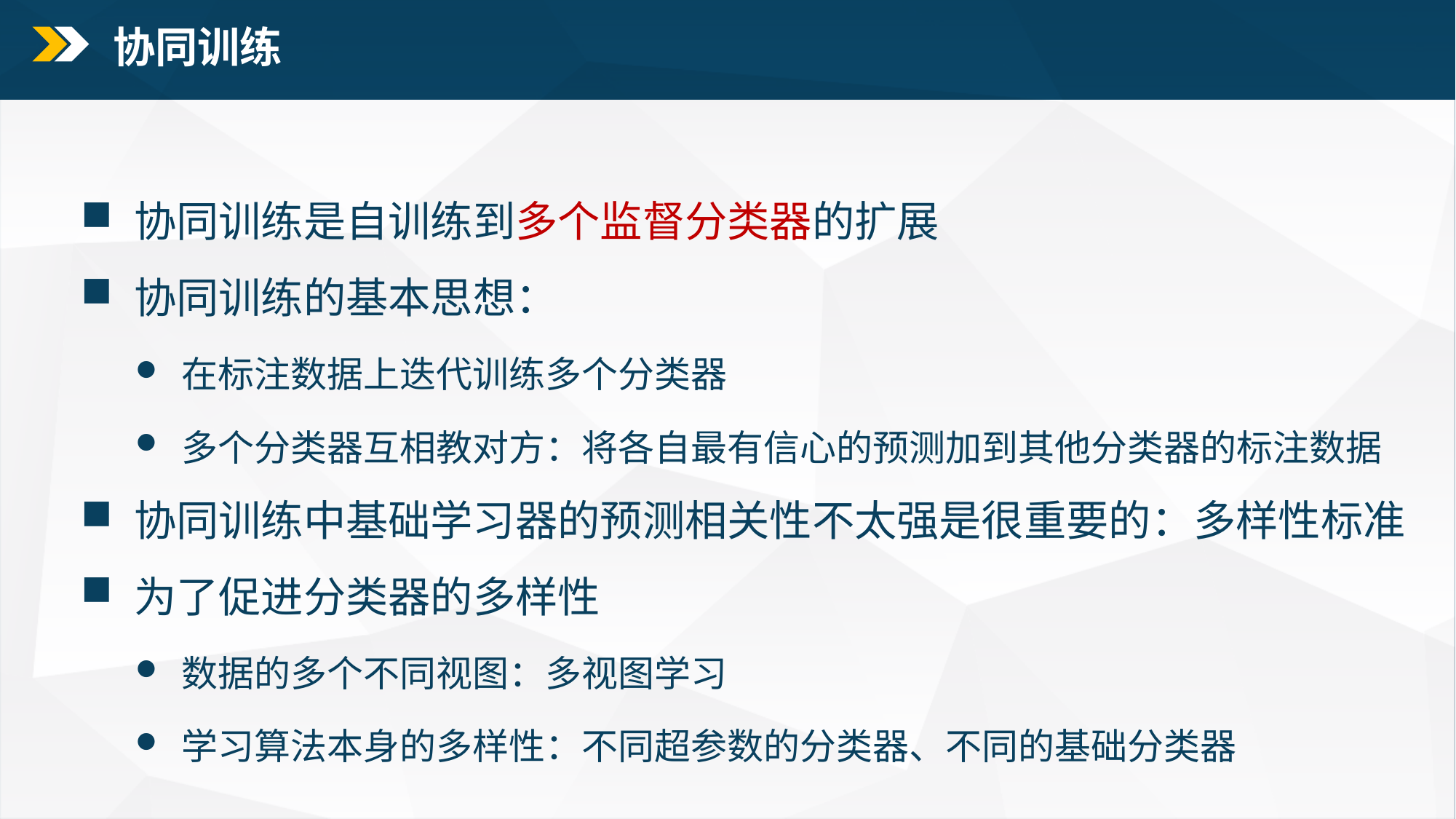

协同训练
协同训练是自训练到多个监督分类器的扩展
协同训练的基本思想：
 在标注数据上迭代训练多个分类器
 多个分类器互相教对方：将各自最有信心的预测加到其他分类器的标注数据
协同训练中基础学习器的预测相关性不太强是很重要的：多样性标准
为了促进分类器的多样性
 数据的多个不同视图：多视图学习
 学习算法本身的多样性：不同超参数的分类器、不同的基础分类器